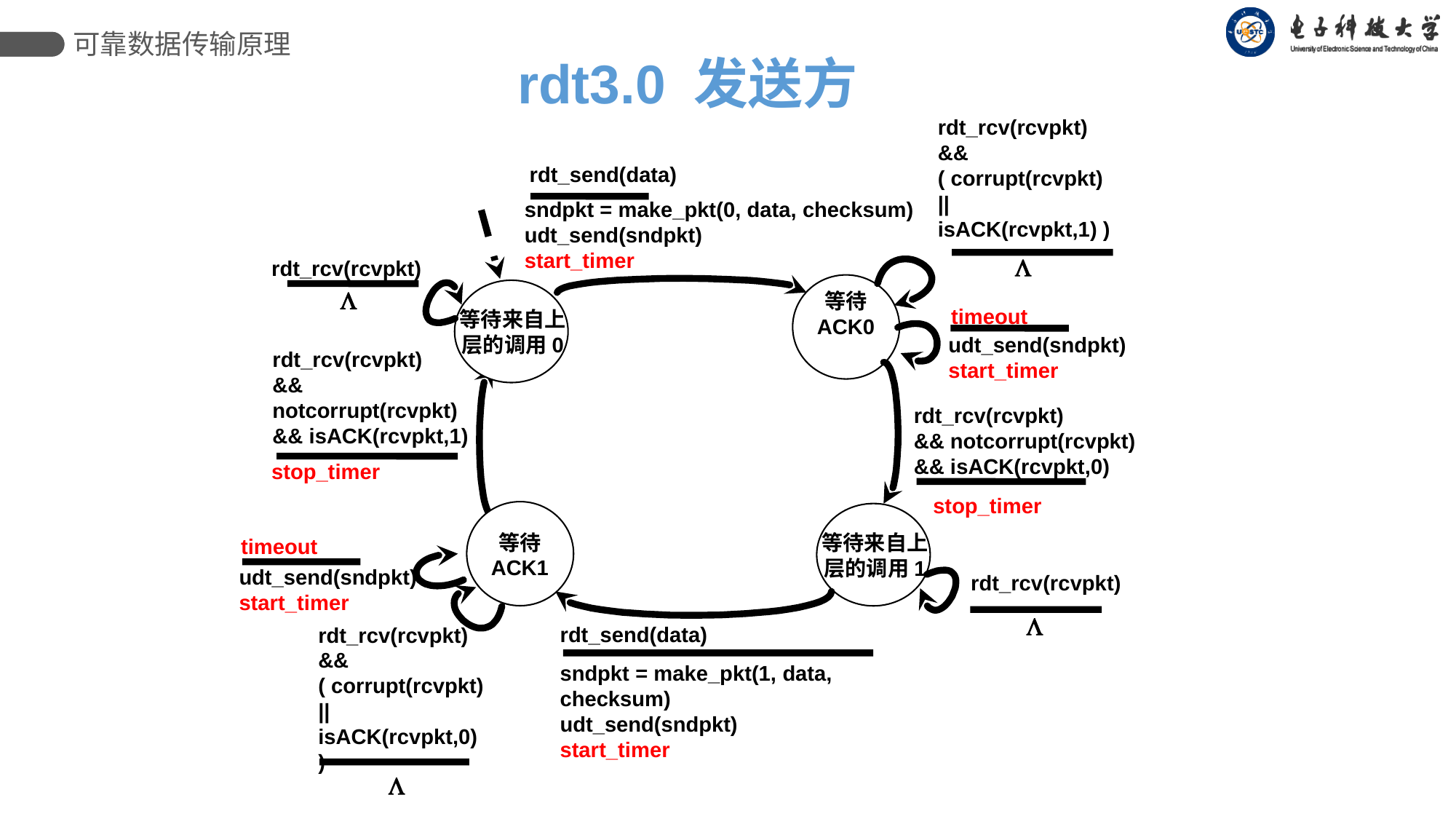

可靠数据传输原理
rdt3.0 发送方

rdt_rcv(rcvpkt) &&
( corrupt(rcvpkt) ||
isACK(rcvpkt,1) )
rdt_send(data)
sndpkt = make_pkt(0, data, checksum)
udt_send(sndpkt)
start_timer

Λ
rdt_rcv(rcvpkt)

等待 ACK0

Λ

等待来自上层的调用0

timeout

udt_send(sndpkt)
start_timer

rdt_rcv(rcvpkt)
&& notcorrupt(rcvpkt)
&& isACK(rcvpkt,1)

rdt_rcv(rcvpkt)
&& notcorrupt(rcvpkt)
&& isACK(rcvpkt,0)
stop_timer

stop_timer

等待 ACK1

等待来自上层的调用1
timeout

udt_send(sndpkt)
start_timer

rdt_rcv(rcvpkt)

Λ

rdt_send(data)
rdt_rcv(rcvpkt) &&
( corrupt(rcvpkt) ||
isACK(rcvpkt,0) )

sndpkt = make_pkt(1, data, checksum)
udt_send(sndpkt)
start_timer

Λ